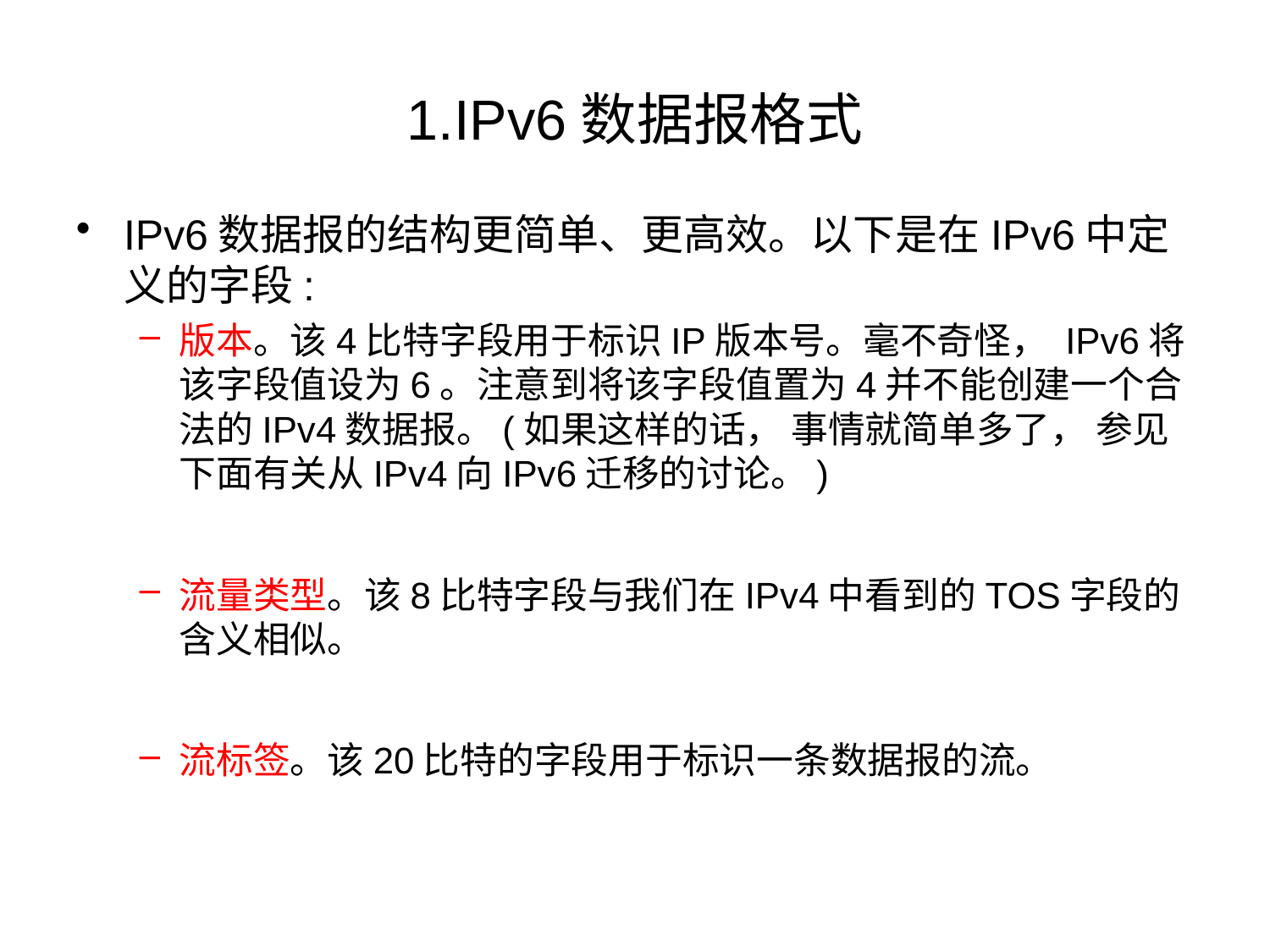

# 1.IPv6数据报格式
IPv6数据报的结构更简单、更高效。以下是在IPv6中定义的字段:
版本。该4比特字段用于标识IP版本号。毫不奇怪， IPv6将该字段值设为6。注意到将该字段值置为4并不能创建一个合法的IPv4数据报。(如果这样的话， 事情就简单多了， 参见下面有关从IPv4向IPv6迁移的讨论。)

流量类型。该8比特字段与我们在IPv4中看到的TOS字段的含义相似。

流标签。该20比特的字段用于标识一条数据报的流。